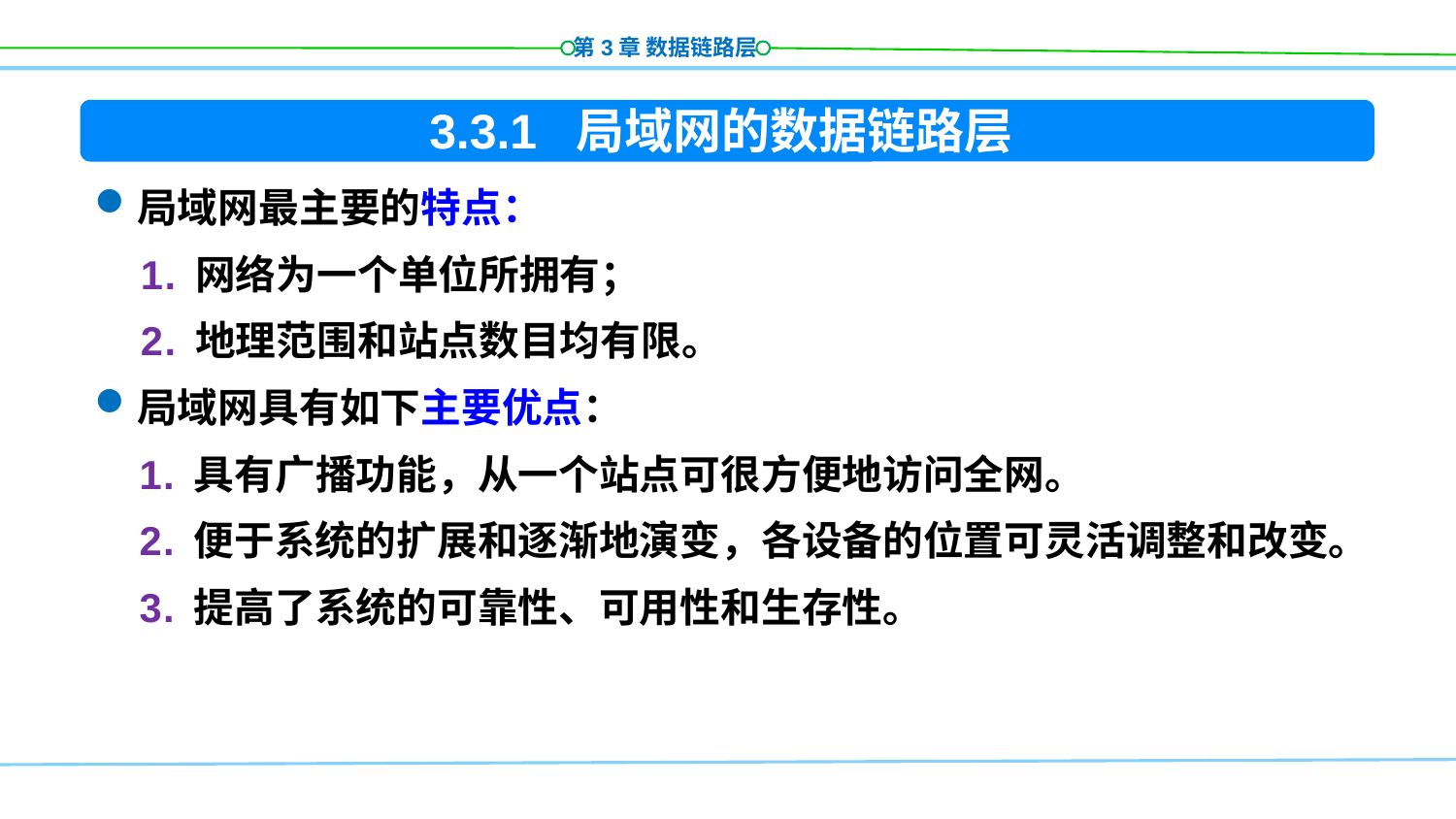

3.3.1  局域网的数据链路层

局域网最主要的特点：
网络为一个单位所拥有；
地理范围和站点数目均有限。
局域网具有如下主要优点：
具有广播功能，从一个站点可很方便地访问全网。
便于系统的扩展和逐渐地演变，各设备的位置可灵活调整和改变。
提高了系统的可靠性、可用性和生存性。